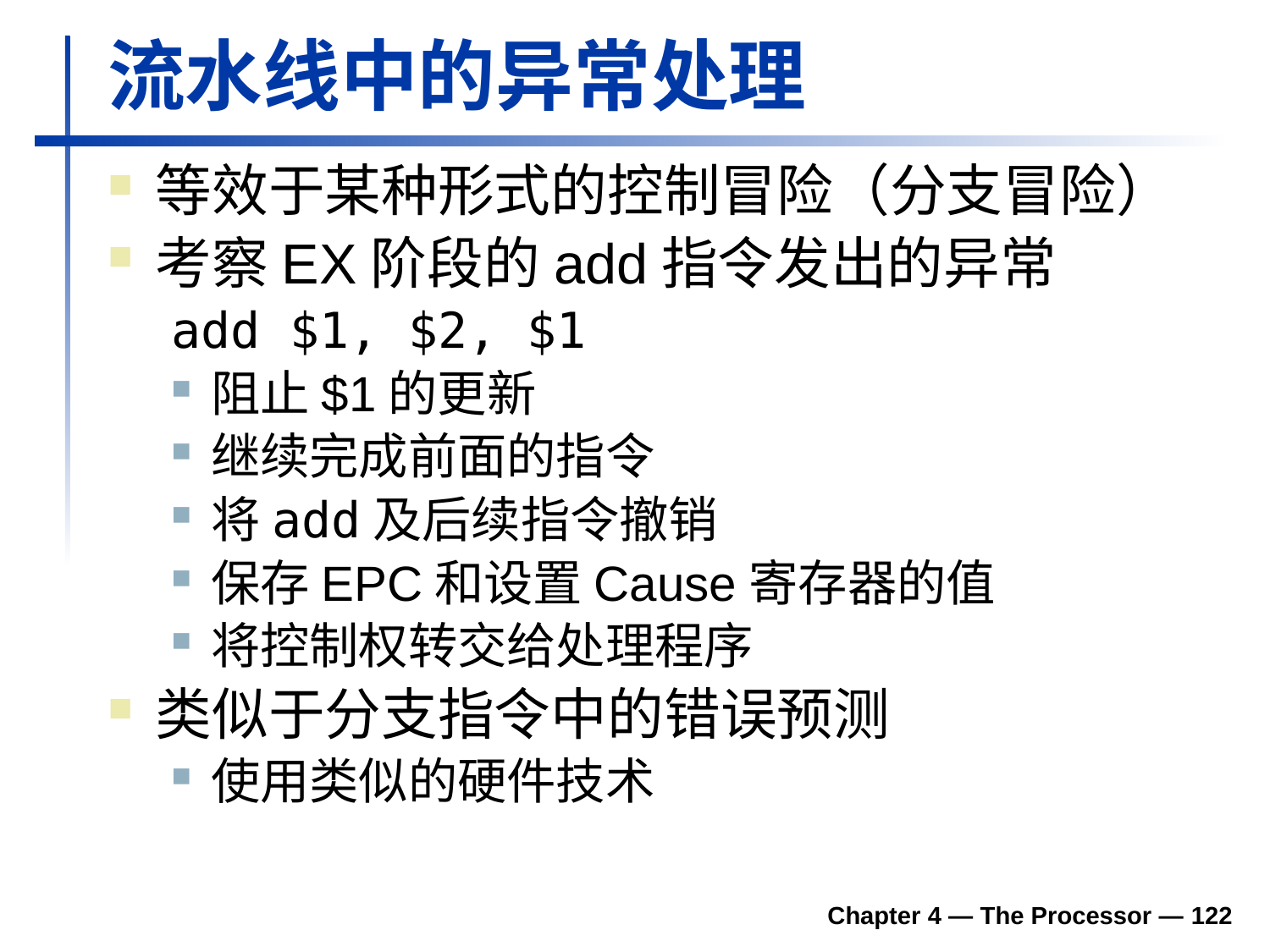

# 流水线中的异常处理
等效于某种形式的控制冒险（分支冒险）
考察EX阶段的add指令发出的异常
add $1, $2, $1
阻止$1的更新
继续完成前面的指令
将add及后续指令撤销
保存EPC和设置Cause寄存器的值
将控制权转交给处理程序
类似于分支指令中的错误预测
使用类似的硬件技术
Chapter 4 — The Processor — 122